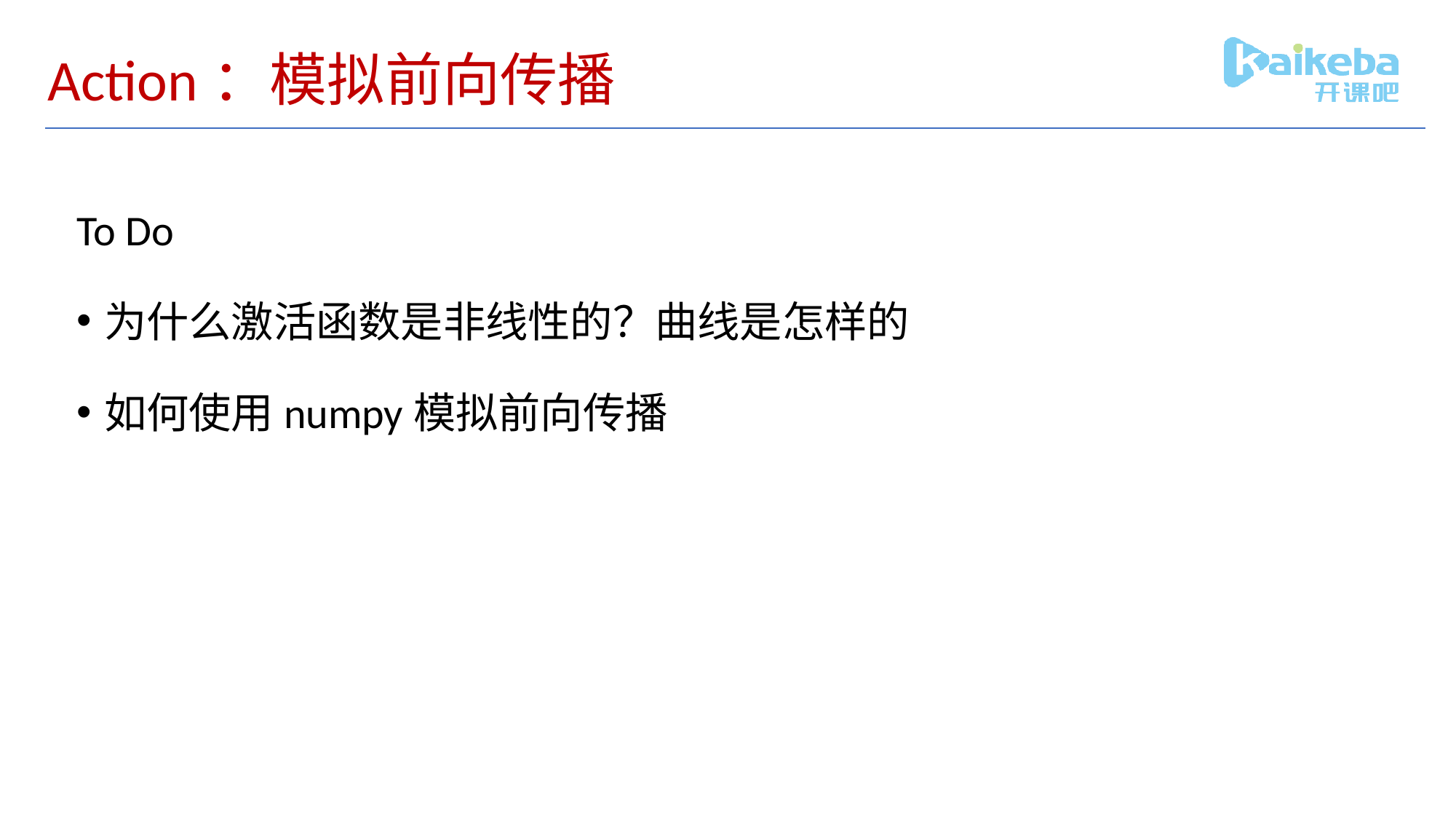

# Action：模拟前向传播
To Do
为什么激活函数是非线性的？曲线是怎样的
如何使用numpy模拟前向传播